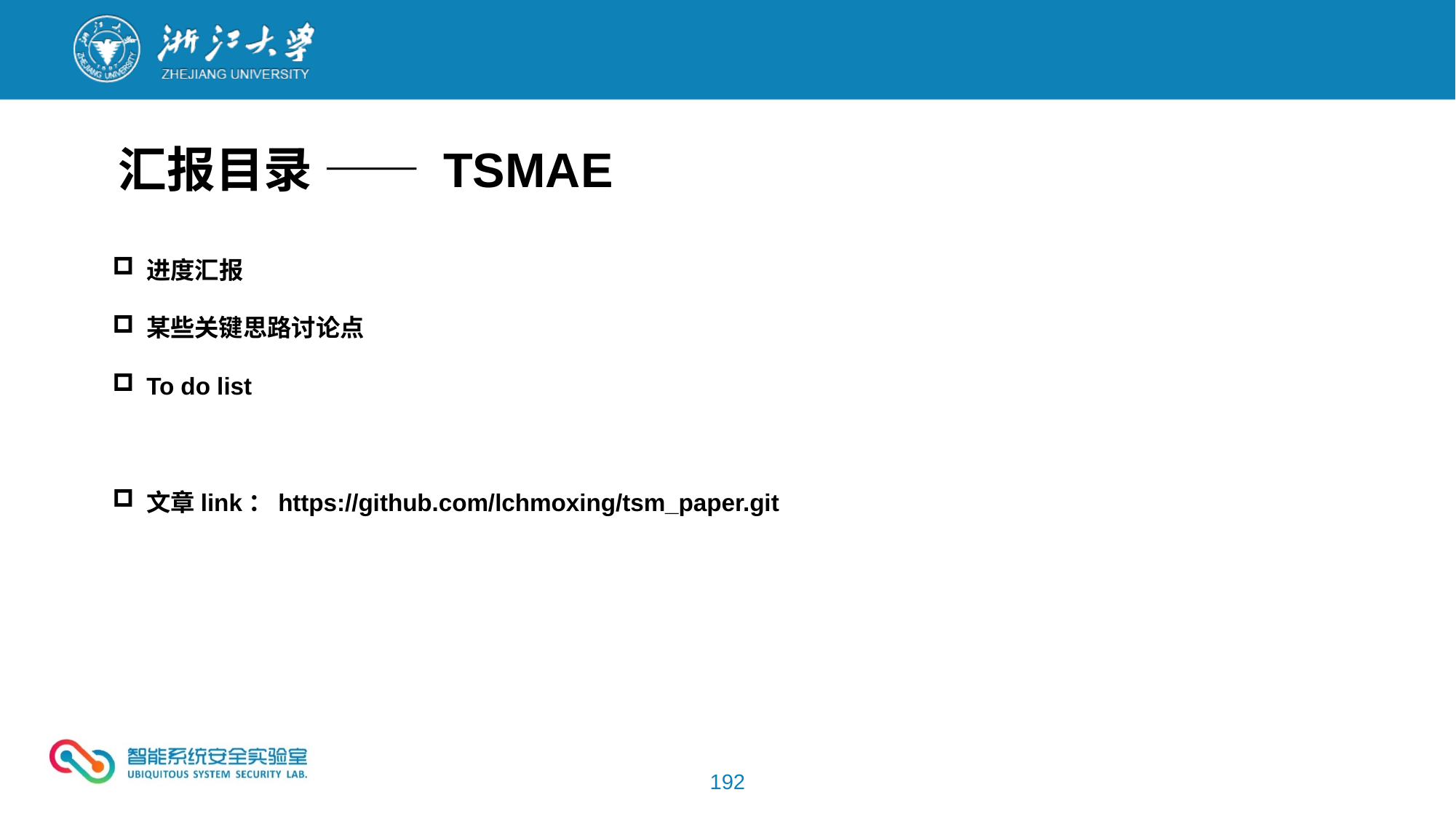

汇报目录 —— TSMAE
进度汇报
某些关键思路讨论点
To do list

文章link：https://github.com/lchmoxing/tsm_paper.git